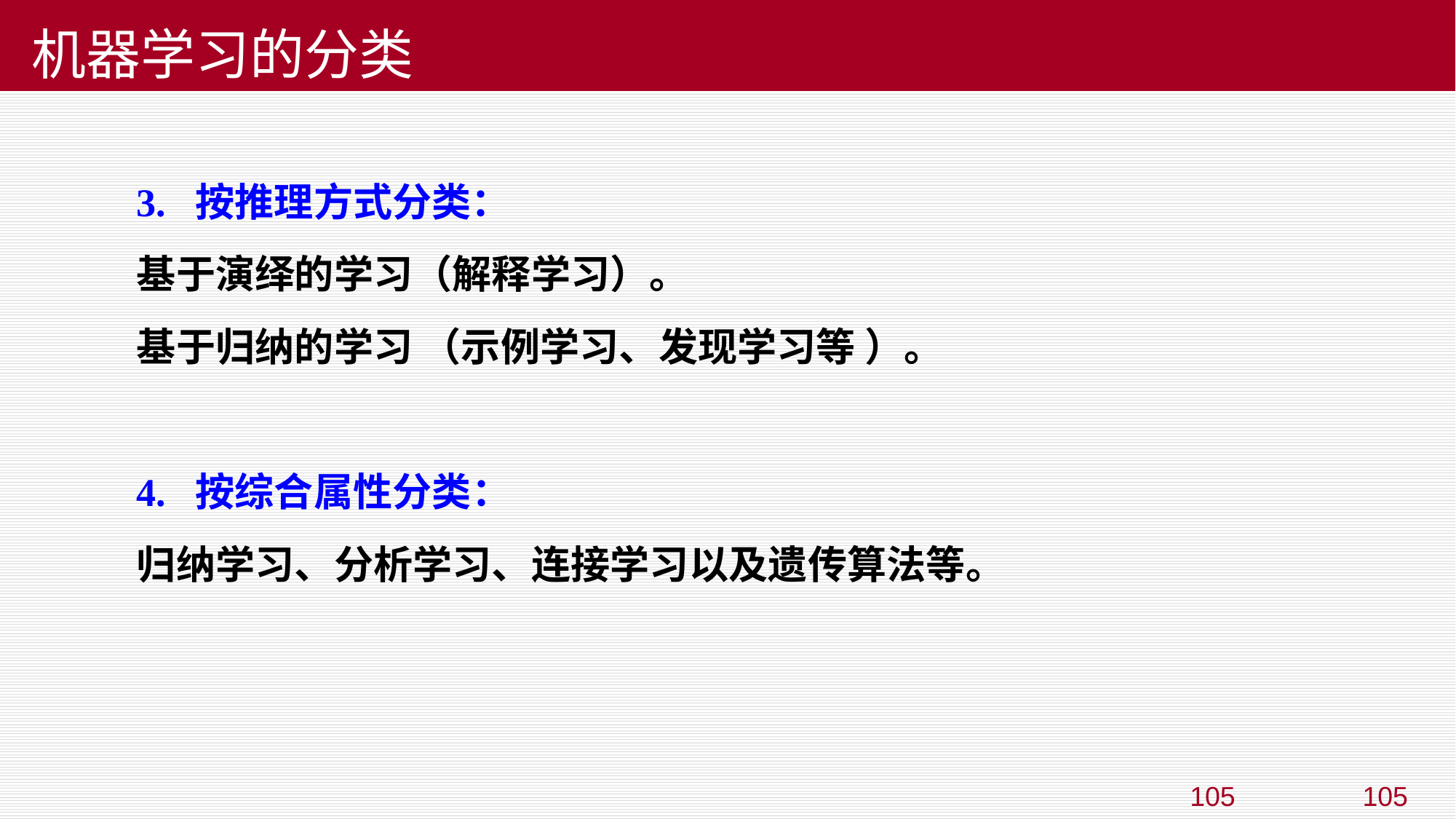

机器学习的分类
3.  按推理方式分类：
基于演绎的学习（解释学习）。
基于归纳的学习 （示例学习、发现学习等 ）。

4.  按综合属性分类：
归纳学习、分析学习、连接学习以及遗传算法等。
105
105